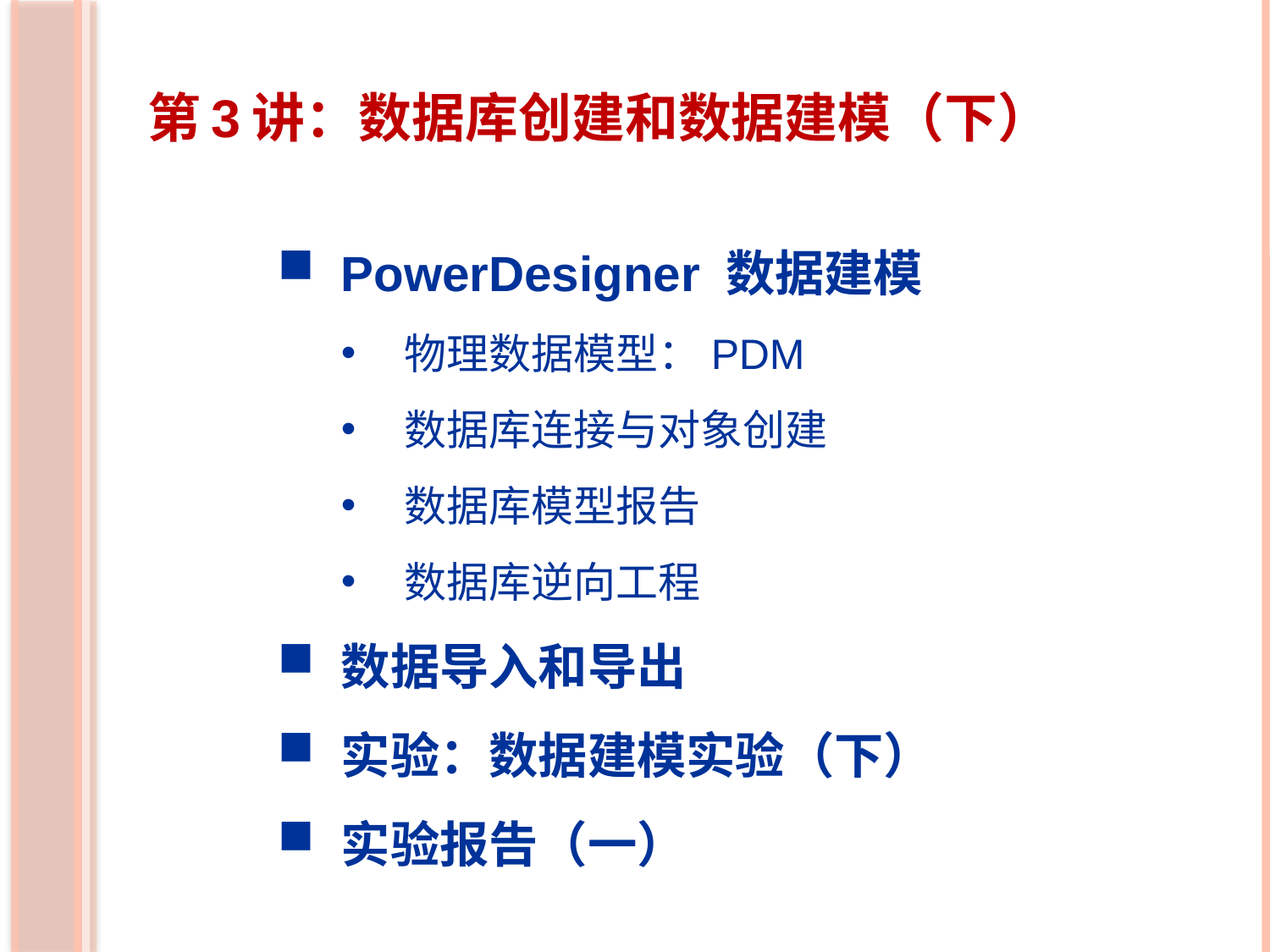

第3讲：数据库创建和数据建模（下）
PowerDesigner 数据建模
物理数据模型：PDM
数据库连接与对象创建
数据库模型报告
数据库逆向工程
数据导入和导出
实验：数据建模实验（下）
实验报告（一）